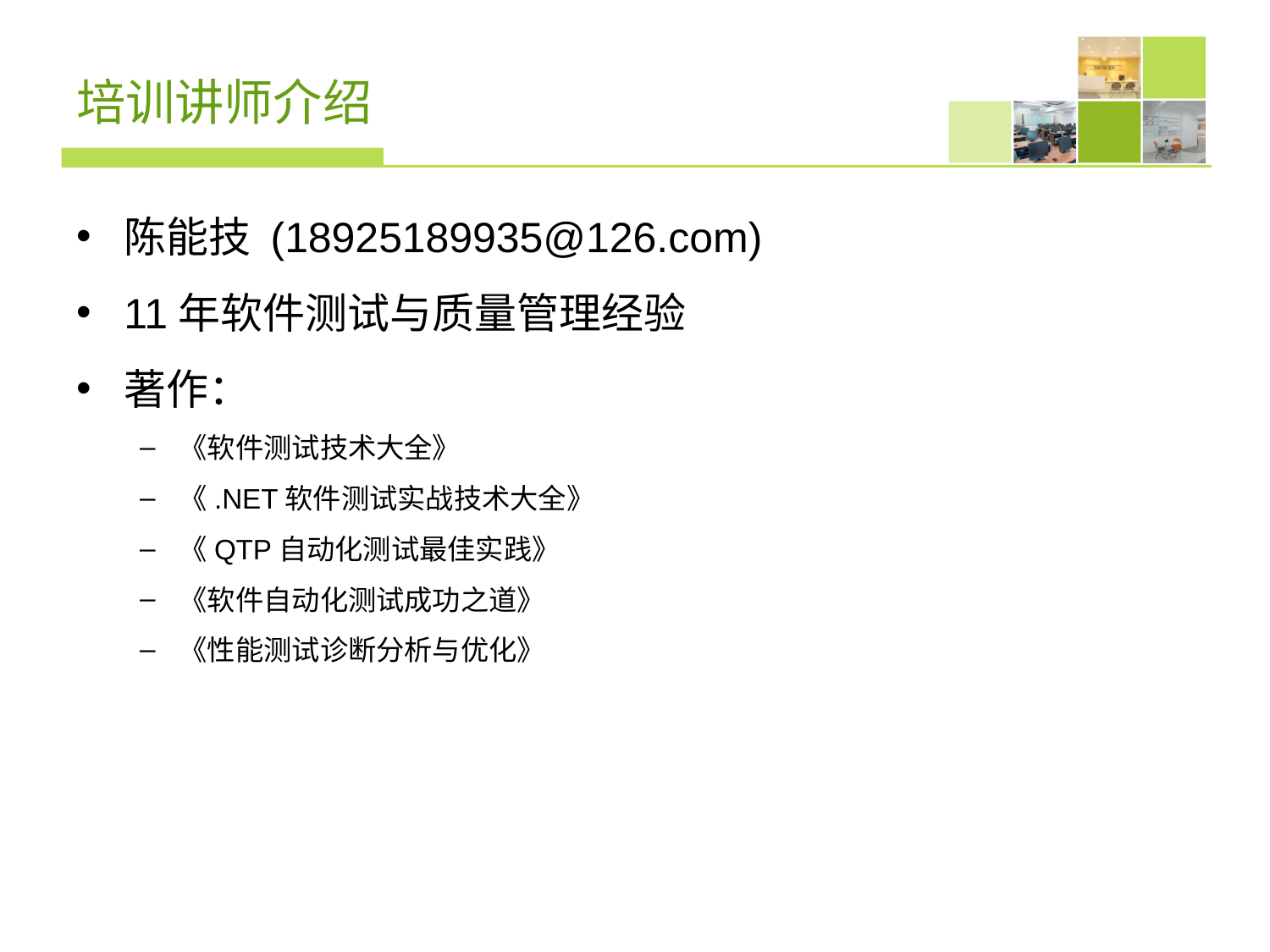

# 培训讲师介绍
陈能技 (18925189935@126.com)
11年软件测试与质量管理经验
著作：
《软件测试技术大全》
《.NET软件测试实战技术大全》
《QTP自动化测试最佳实践》
《软件自动化测试成功之道》
《性能测试诊断分析与优化》